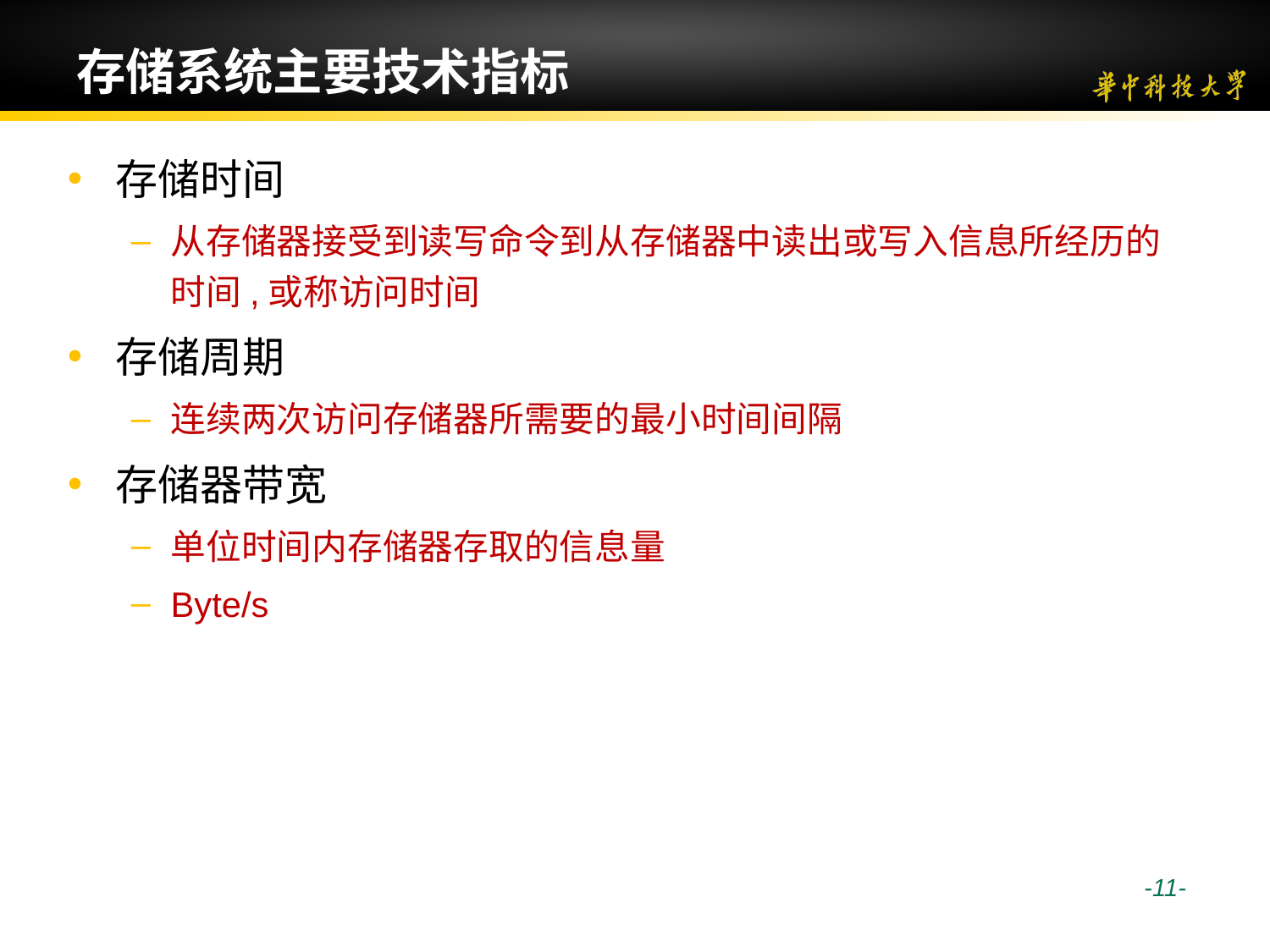

# 存储系统主要技术指标
存储时间
从存储器接受到读写命令到从存储器中读出或写入信息所经历的时间,或称访问时间
存储周期
连续两次访问存储器所需要的最小时间间隔
存储器带宽
单位时间内存储器存取的信息量
Byte/s
 -11-